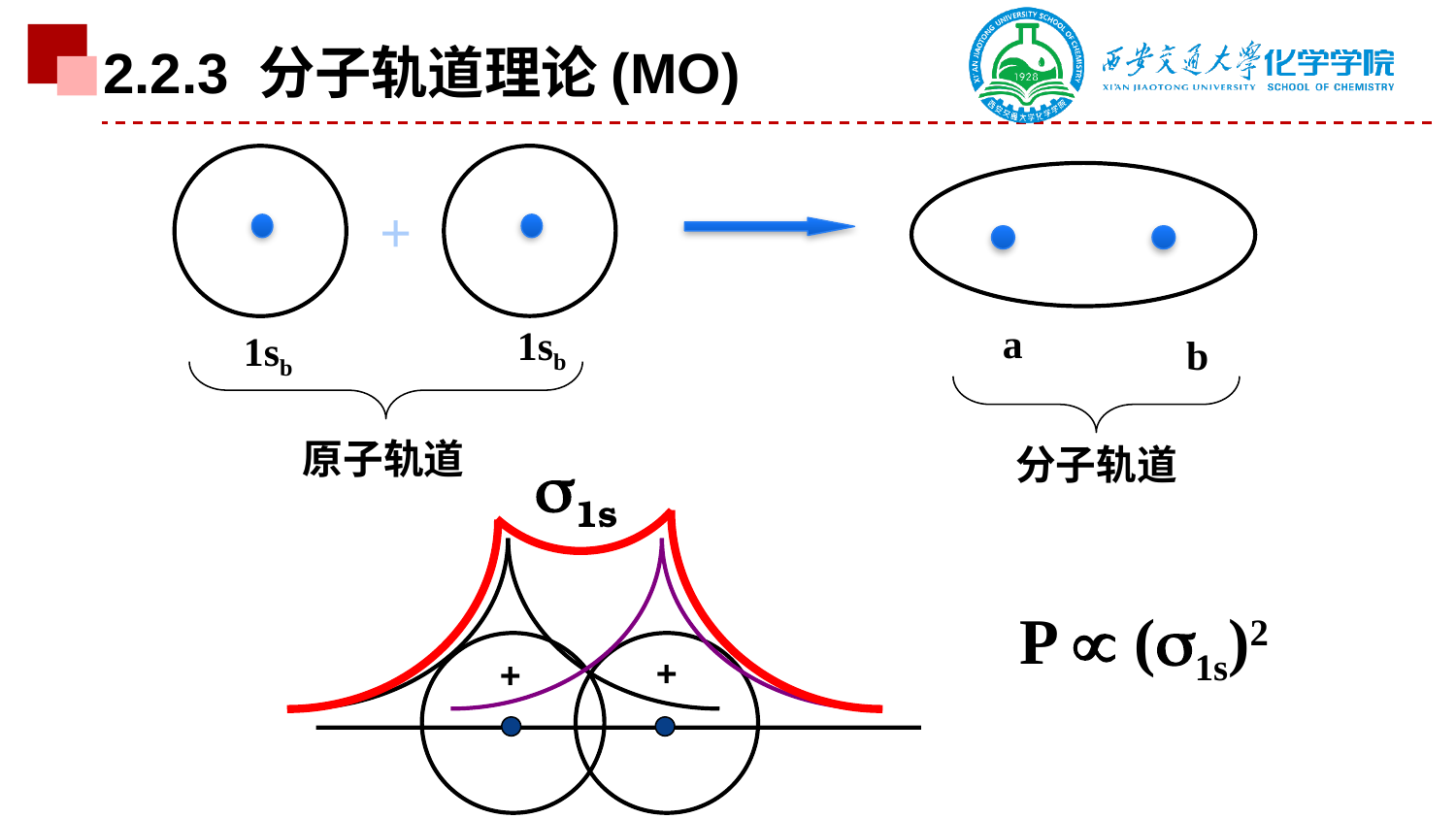

2.2.3 分子轨道理论(MO)

1sb

1sb

a
b
+

原子轨道
分子轨道
σ1s

+

+

P ∝ (σ1s)2